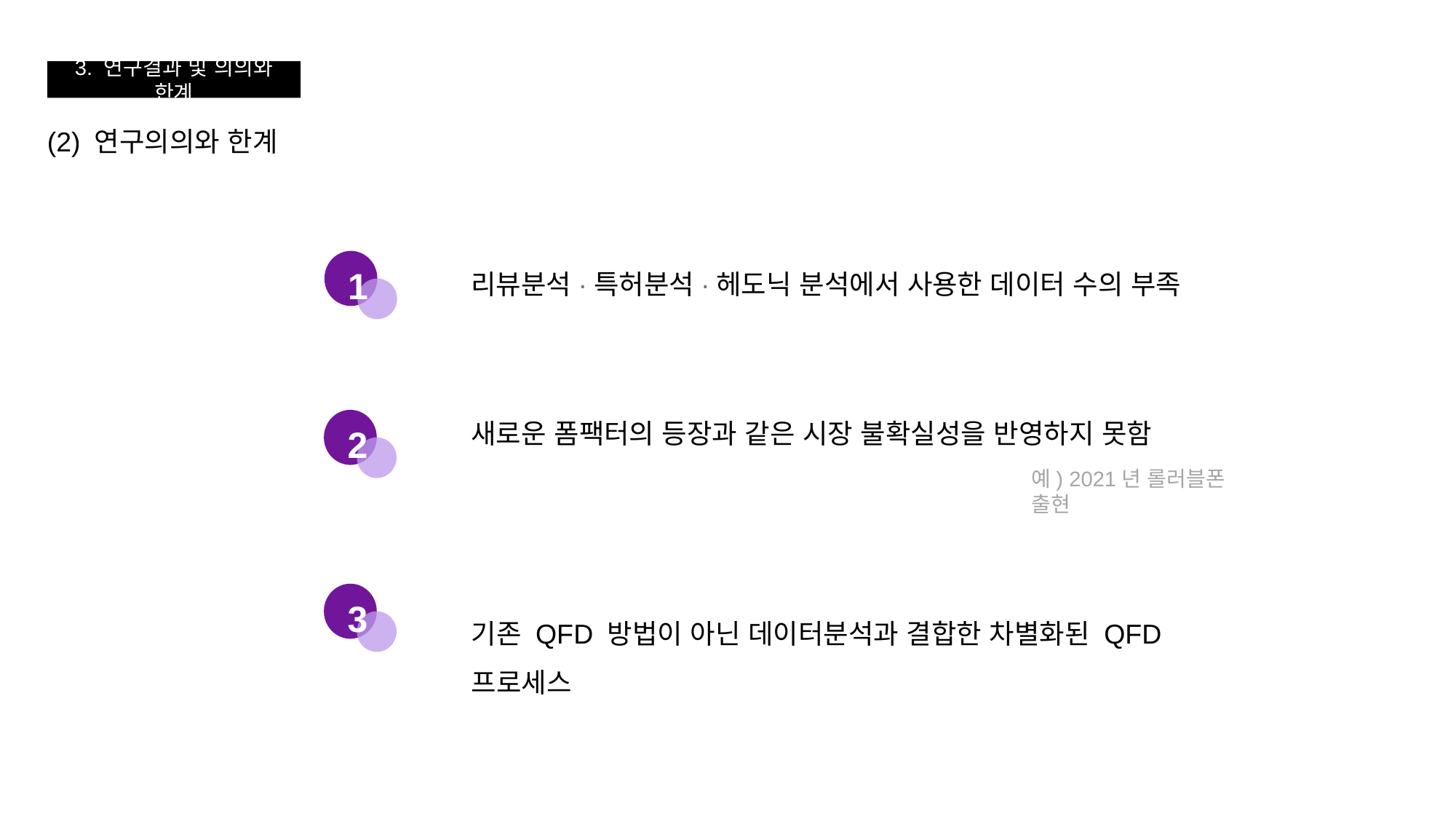

3. 연구결과 및 의의와 한계
(2) 연구의의와 한계

1
리뷰분석·특허분석·헤도닉 분석에서 사용한 데이터 수의 부족

새로운 폼팩터의 등장과 같은 시장 불확실성을 반영하지 못함
2

예) 2021년 롤러블폰 출현

3
기존 QFD 방법이 아닌 데이터분석과 결합한 차별화된 QFD 프로세스